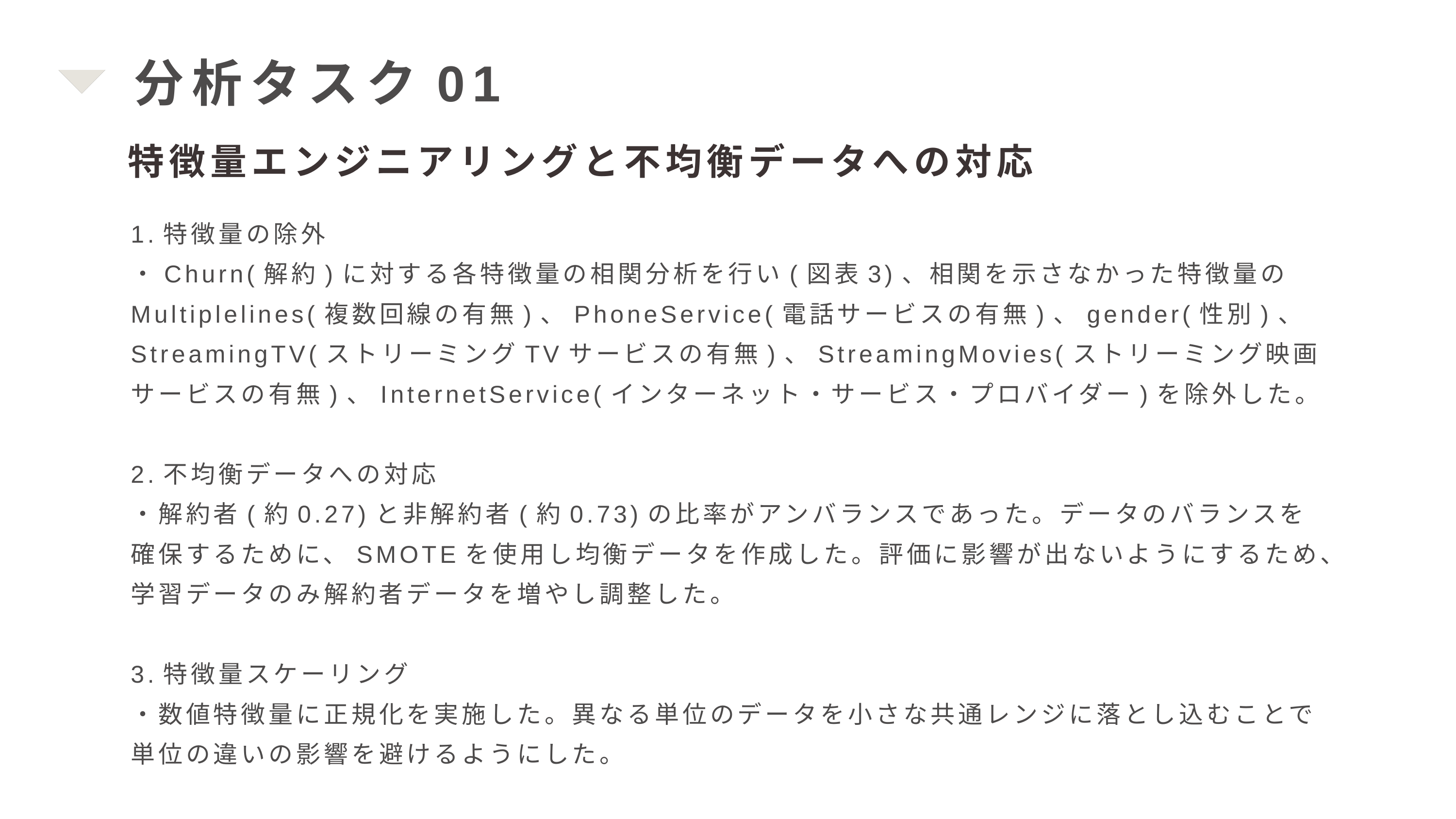

分析タスク01

特徴量エンジニアリングと不均衡データへの対応
1.特徴量の除外
・Churn(解約)に対する各特徴量の相関分析を行い(図表3)、相関を示さなかった特徴量のMultiplelines(複数回線の有無)、PhoneService(電話サービスの有無)、gender(性別)、StreamingTV(ストリーミングTVサービスの有無)、StreamingMovies(ストリーミング映画サービスの有無)、InternetService(インターネット・サービス・プロバイダー)を除外した。

2.不均衡データへの対応
・解約者(約0.27)と非解約者(約0.73)の比率がアンバランスであった。データのバランスを確保するために、SMOTEを使用し均衡データを作成した。評価に影響が出ないようにするため、学習データのみ解約者データを増やし調整した。

3.特徴量スケーリング
・数値特徴量に正規化を実施した。異なる単位のデータを小さな共通レンジに落とし込むことで単位の違いの影響を避けるようにした。